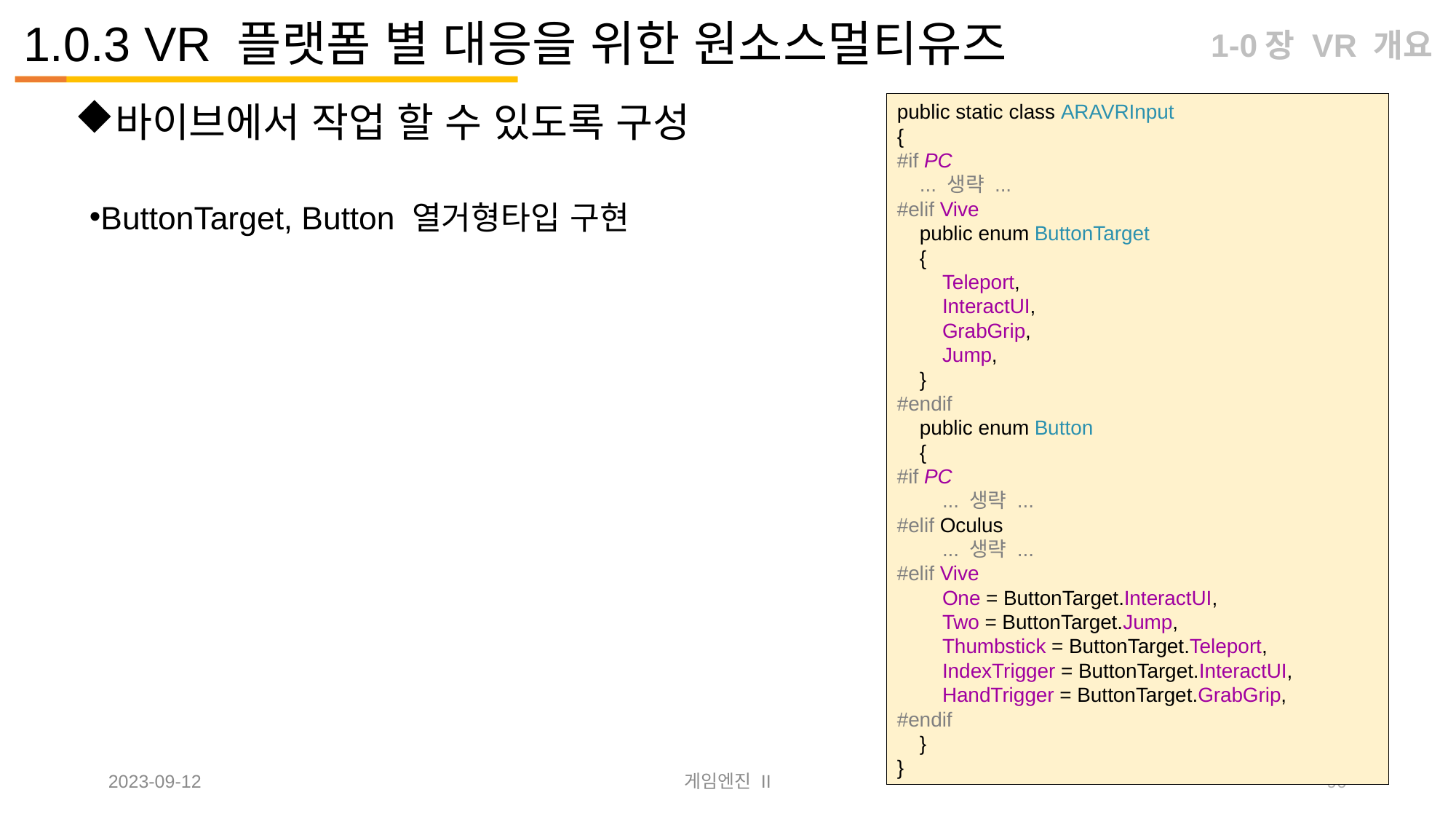

# 1.0.3 VR 플랫폼 별 대응을 위한 원소스멀티유즈
1-0장 VR 개요

public static class ARAVRInput
{
#if PC
    ... 생략 ...
#elif Vive
    public enum ButtonTarget
    {
        Teleport,
        InteractUI,
        GrabGrip,
        Jump,
    }
#endif
    public enum Button
    {
#if PC
        ... 생략 ...
#elif Oculus
        ... 생략 ...
#elif Vive
        One = ButtonTarget.InteractUI,
        Two = ButtonTarget.Jump,
        Thumbstick = ButtonTarget.Teleport,
        IndexTrigger = ButtonTarget.InteractUI,
        HandTrigger = ButtonTarget.GrabGrip,
#endif
    }
}
바이브에서 작업 할 수 있도록 구성
ButtonTarget, Button 열거형타입 구현
2023-09-12
게임엔진 II
90